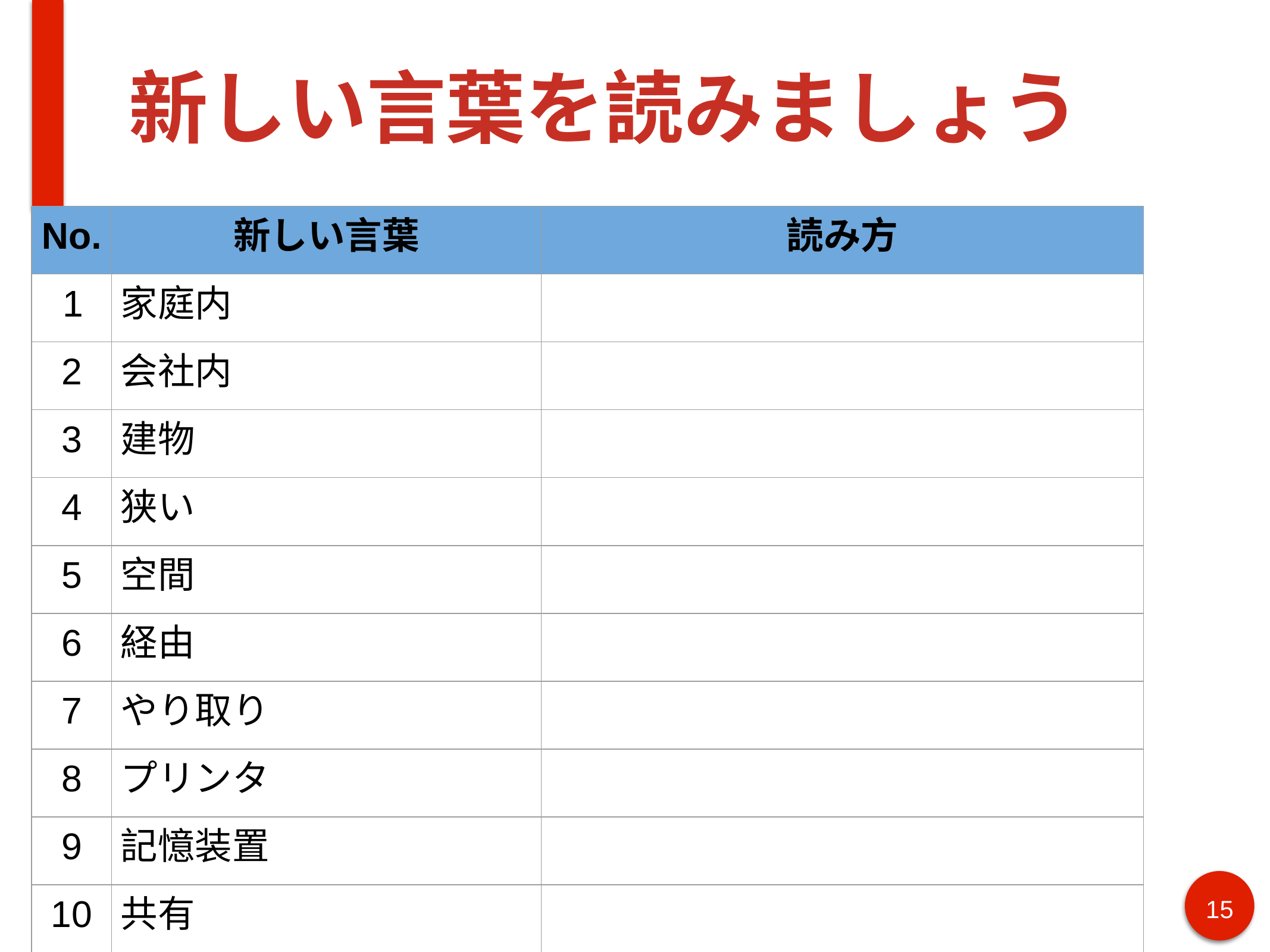

# 新しい言葉を読みましょう
| No. | 新しい言葉 | 読み方 |
| --- | --- | --- |
| 1 | 家庭内 |  |
| 2 | 会社内 |  |
| 3 | 建物 |  |
| 4 | 狭い |  |
| 5 | 空間 |  |
| 6 | 経由 |  |
| 7 | やり取り |  |
| 8 | プリンタ |  |
| 9 | 記憶装置 |  |
| 10 | 共有 |  |
15